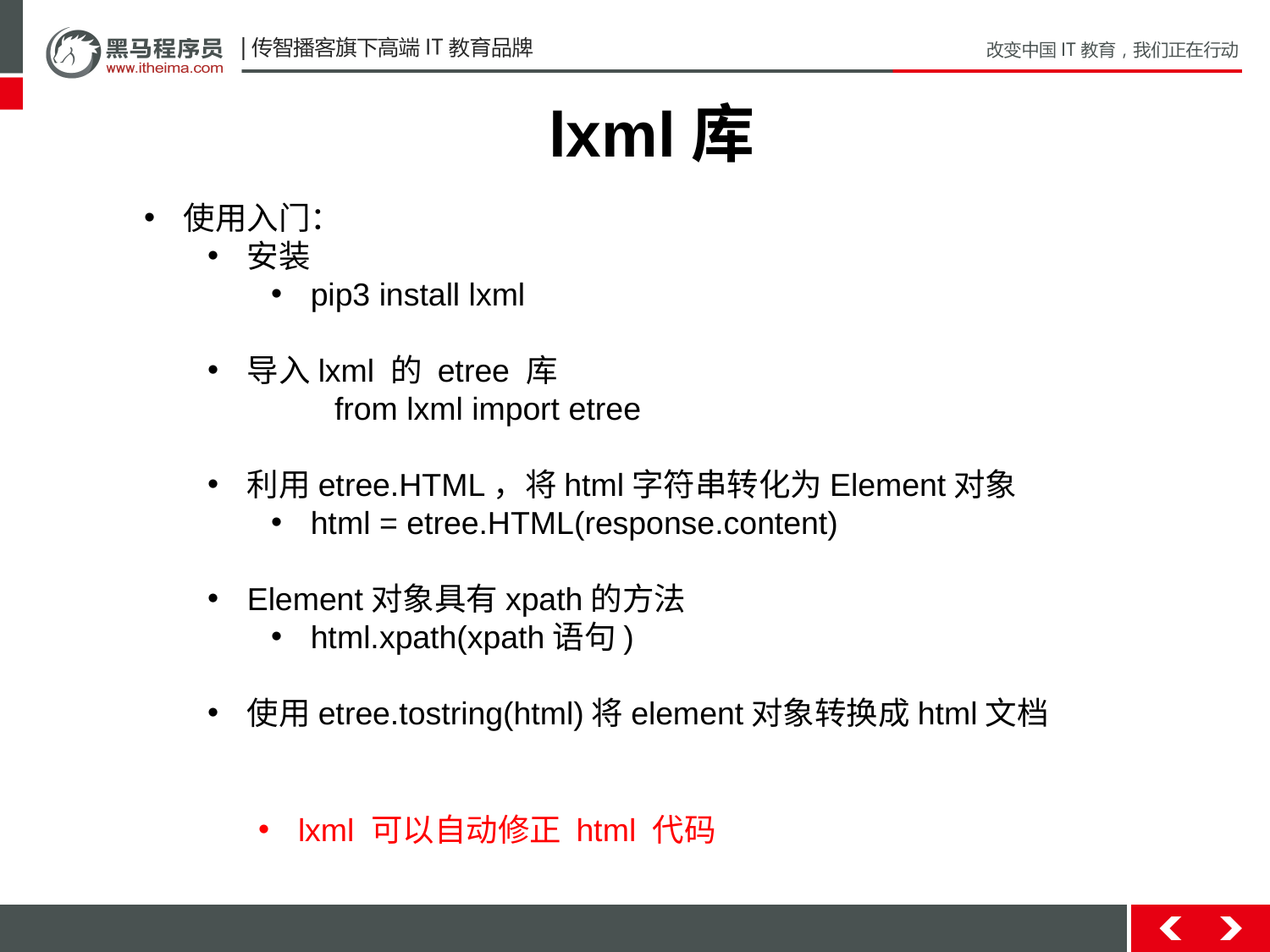

lxml库
使用入门：
安装
pip3 install lxml

导入lxml 的 etree 库
	from lxml import etree

利用etree.HTML，将html字符串转化为Element对象
html = etree.HTML(response.content)

Element对象具有xpath的方法
html.xpath(xpath语句)

使用etree.tostring(html)将element对象转换成html文档

lxml 可以自动修正 html 代码